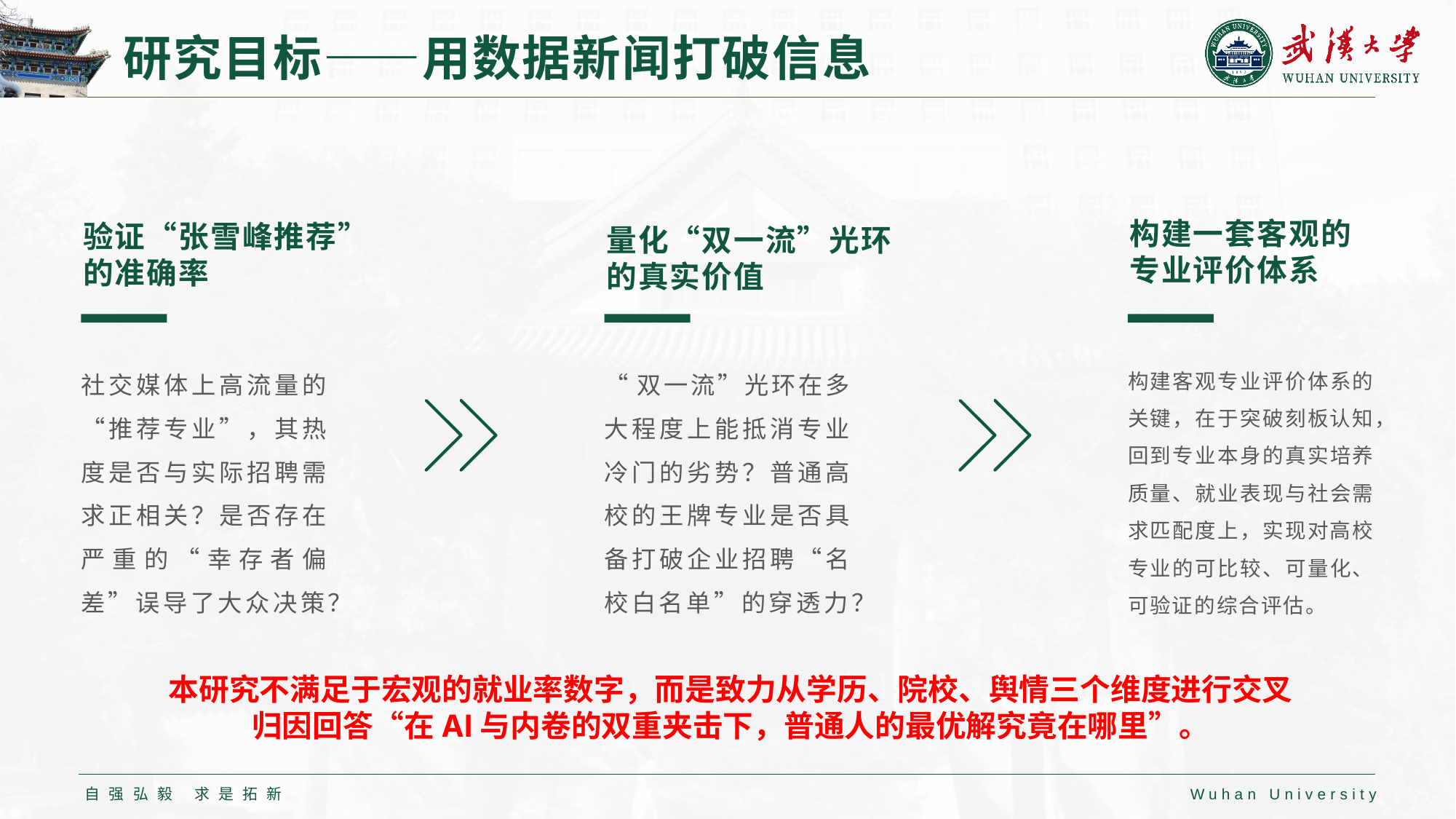

# 研究目标——用数据新闻打破信息
构建一套客观的
专业评价体系

构建客观专业评价体系的关键，在于突破刻板认知，回到专业本身的真实培养质量、就业表现与社会需求匹配度上，实现对高校专业的可比较、可量化、可验证的综合评估。
验证“张雪峰推荐”
的准确率

社交媒体上高流量的“推荐专业”，其热度是否与实际招聘需求正相关？是否存在严重的“幸存者偏差”误导了大众决策？
量化“双一流”光环
的真实价值

“双一流”光环在多大程度上能抵消专业冷门的劣势？普通高校的王牌专业是否具备打破企业招聘“名校白名单”的穿透力？

本研究不满足于宏观的就业率数字，而是致力从学历、院校、舆情三个维度进行交叉归因回答“在AI与内卷的双重夹击下，普通人的最优解究竟在哪里”。